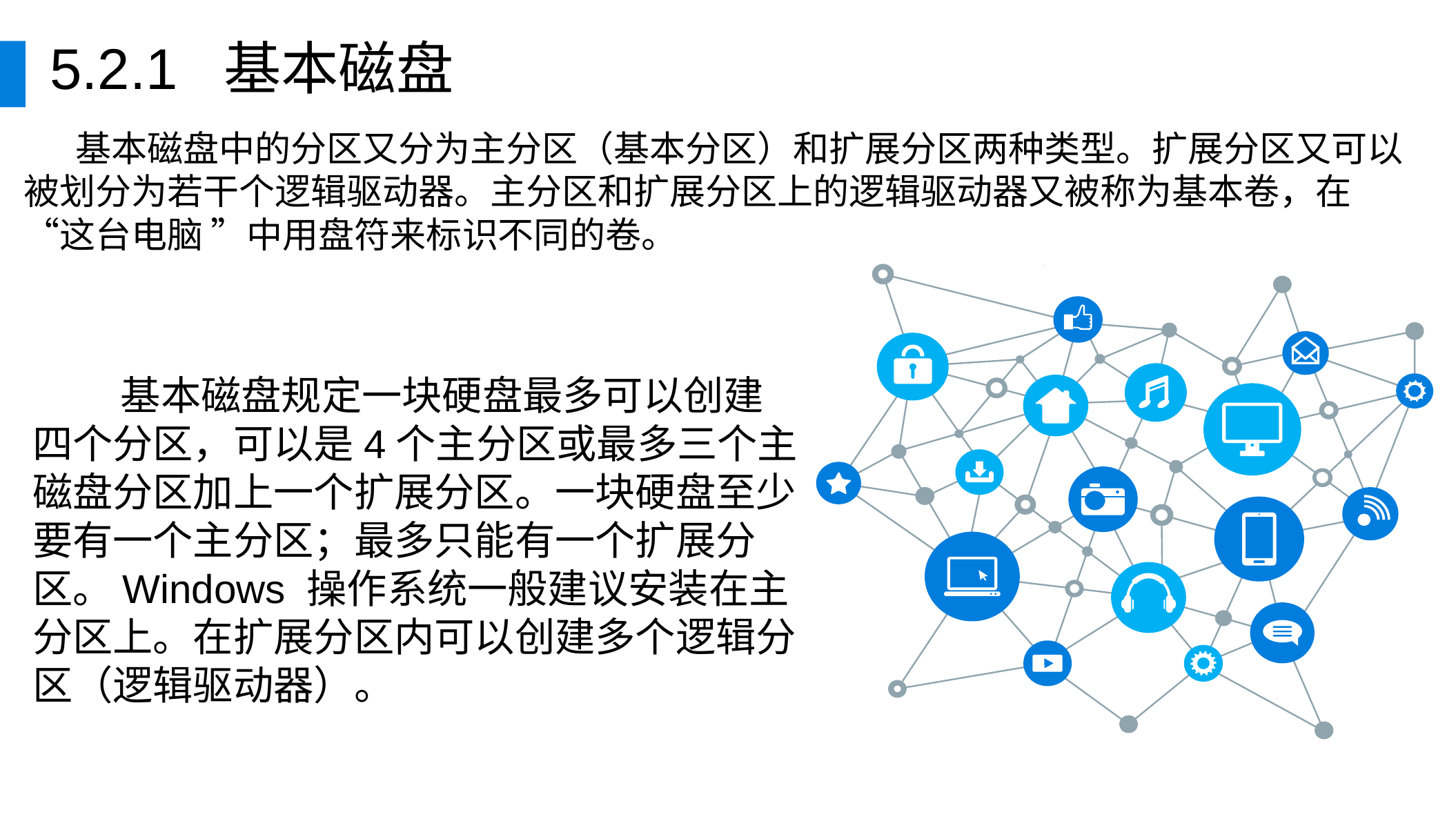

5.2.1  基本磁盘
基本磁盘中的分区又分为主分区（基本分区）和扩展分区两种类型。扩展分区又可以被划分为若干个逻辑驱动器。主分区和扩展分区上的逻辑驱动器又被称为基本卷，在“这台电脑 ”中用盘符来标识不同的卷。

   基本磁盘规定一块硬盘最多可以创建四个分区，可以是4个主分区或最多三个主磁盘分区加上一个扩展分区。一块硬盘至少要有一个主分区；最多只能有一个扩展分区。Windows 操作系统一般建议安装在主分区上。在扩展分区内可以创建多个逻辑分区（逻辑驱动器）。